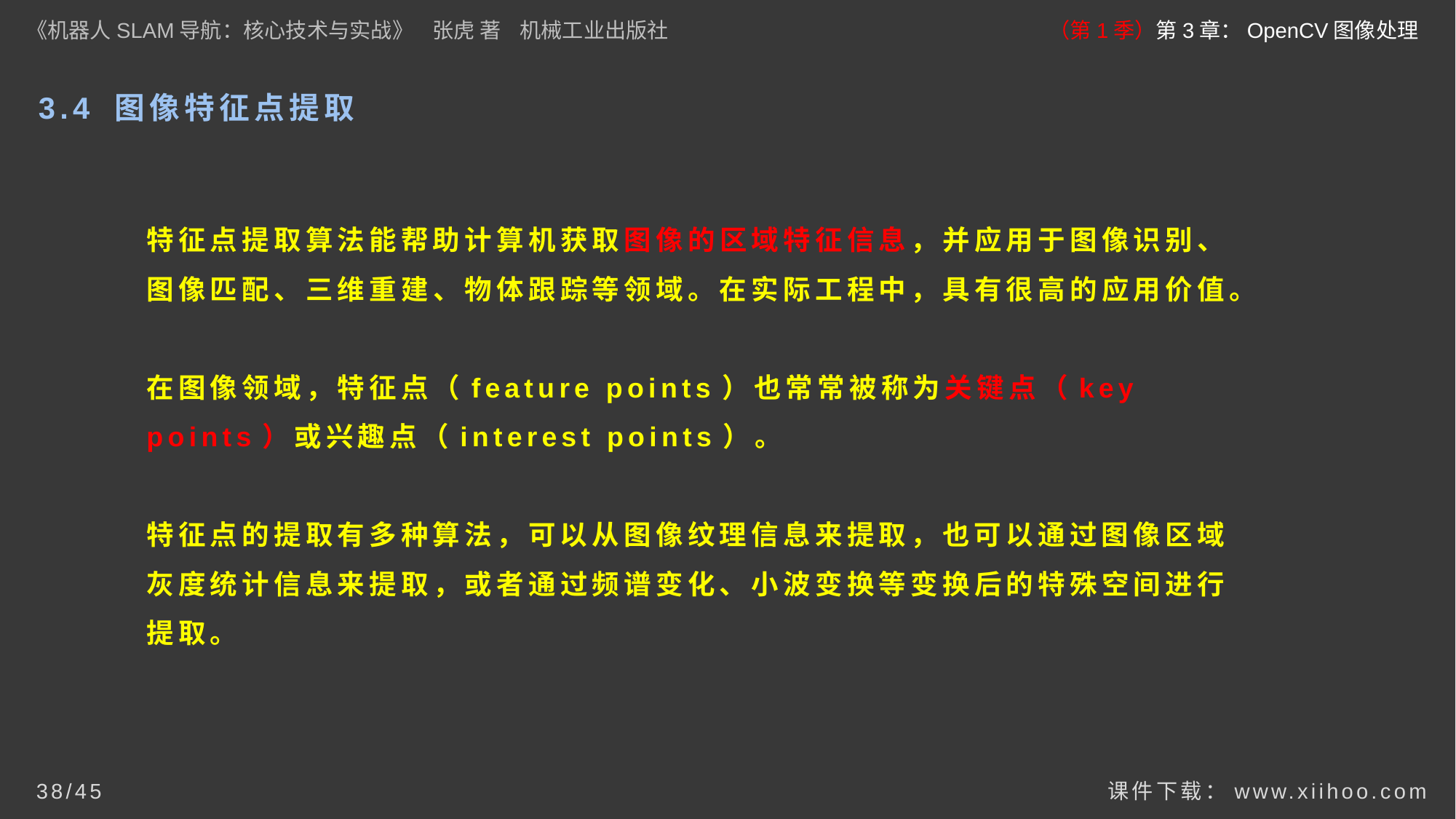

《机器人SLAM导航：核心技术与实战》    张虎 著    机械工业出版社
（第1季）第3章：OpenCV图像处理
# 3.4 图像特征点提取
特征点提取算法能帮助计算机获取图像的区域特征信息，并应用于图像识别、图像匹配、三维重建、物体跟踪等领域。在实际工程中，具有很高的应用价值。

在图像领域，特征点（feature points）也常常被称为关键点（key points）或兴趣点（interest points）。

特征点的提取有多种算法，可以从图像纹理信息来提取，也可以通过图像区域灰度统计信息来提取，或者通过频谱变化、小波变换等变换后的特殊空间进行提取。
课件下载：www.xiihoo.com
38/45